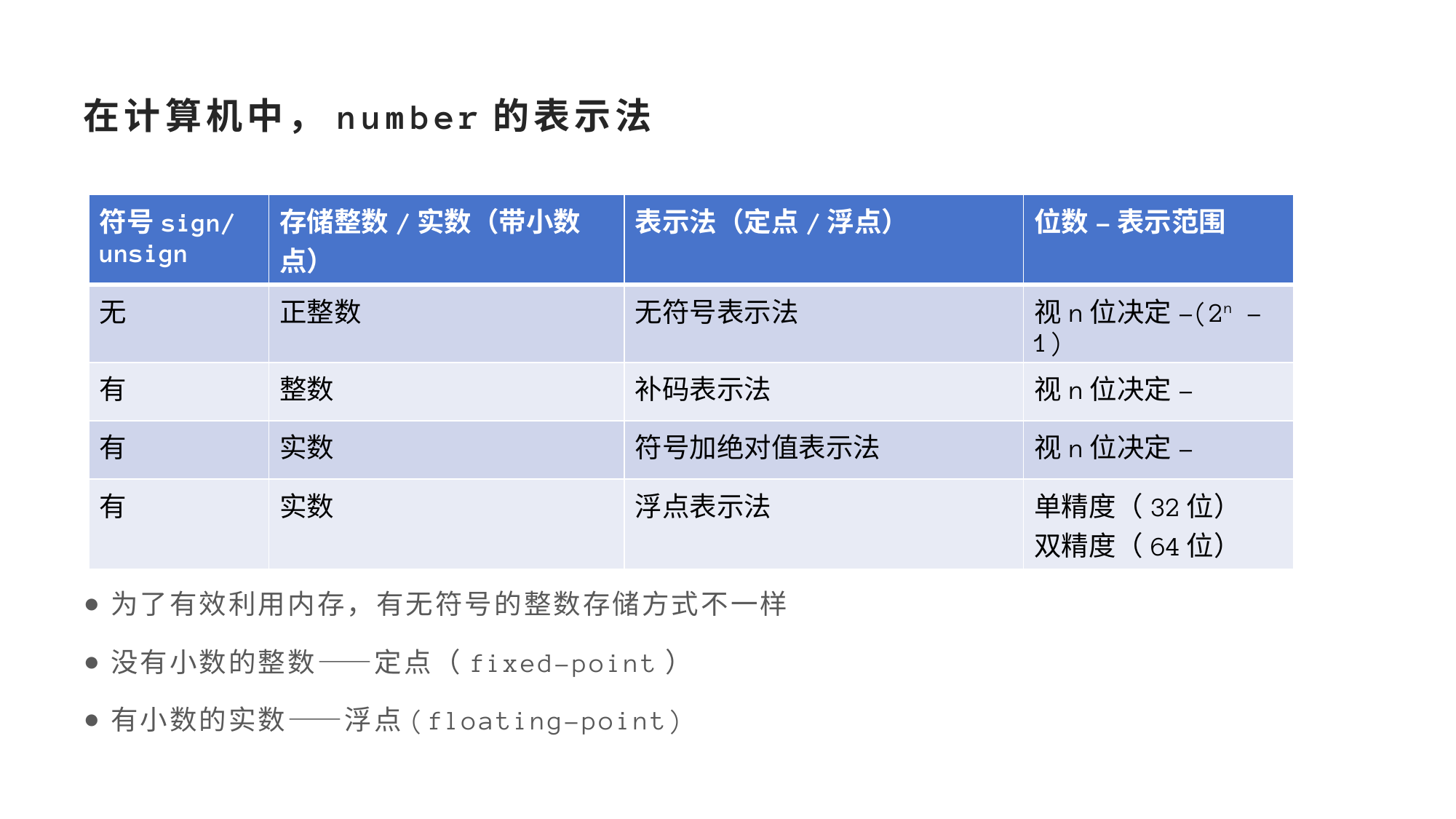

# 在计算机中，number的表示法
| 符号sign/unsign | 存储整数/实数（带小数点） | 表示法（定点/浮点） | 位数-表示范围 |
| --- | --- | --- | --- |
| 无 | 正整数 | 无符号表示法 | 视n位决定-(2n - 1) |
| 有 | 整数 | 补码表示法 | 视n位决定- |
| 有 | 实数 | 符号加绝对值表示法 | 视n位决定- |
| 有 | 实数 | 浮点表示法 | 单精度（32位） 双精度（64位） |
为了有效利用内存，有无符号的整数存储方式不一样
没有小数的整数——定点（fixed-point）
有小数的实数——浮点(floating-point)